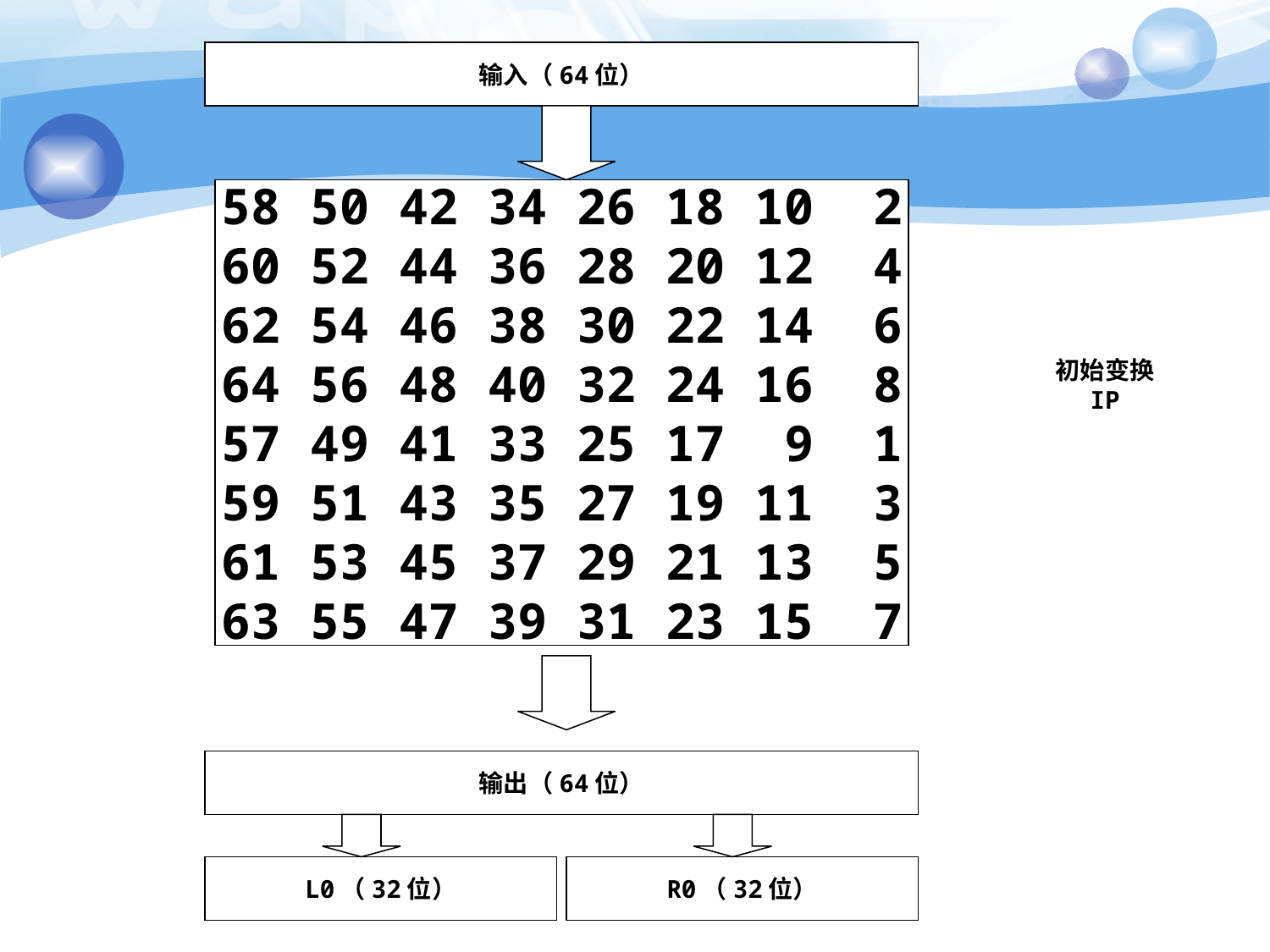

输入（64位）

58 50 42 34 26 18 10  2
60 52 44 36 28 20 12  4
62 54 46 38 30 22 14  6
64 56 48 40 32 24 16  8
57 49 41 33 25 17  9  1
59 51 43 35 27 19 11  3
61 53 45 37 29 21 13  5
63 55 47 39 31 23 15  7
初始变换
IP

输出（64位）

L0（32位）
R0（32位）